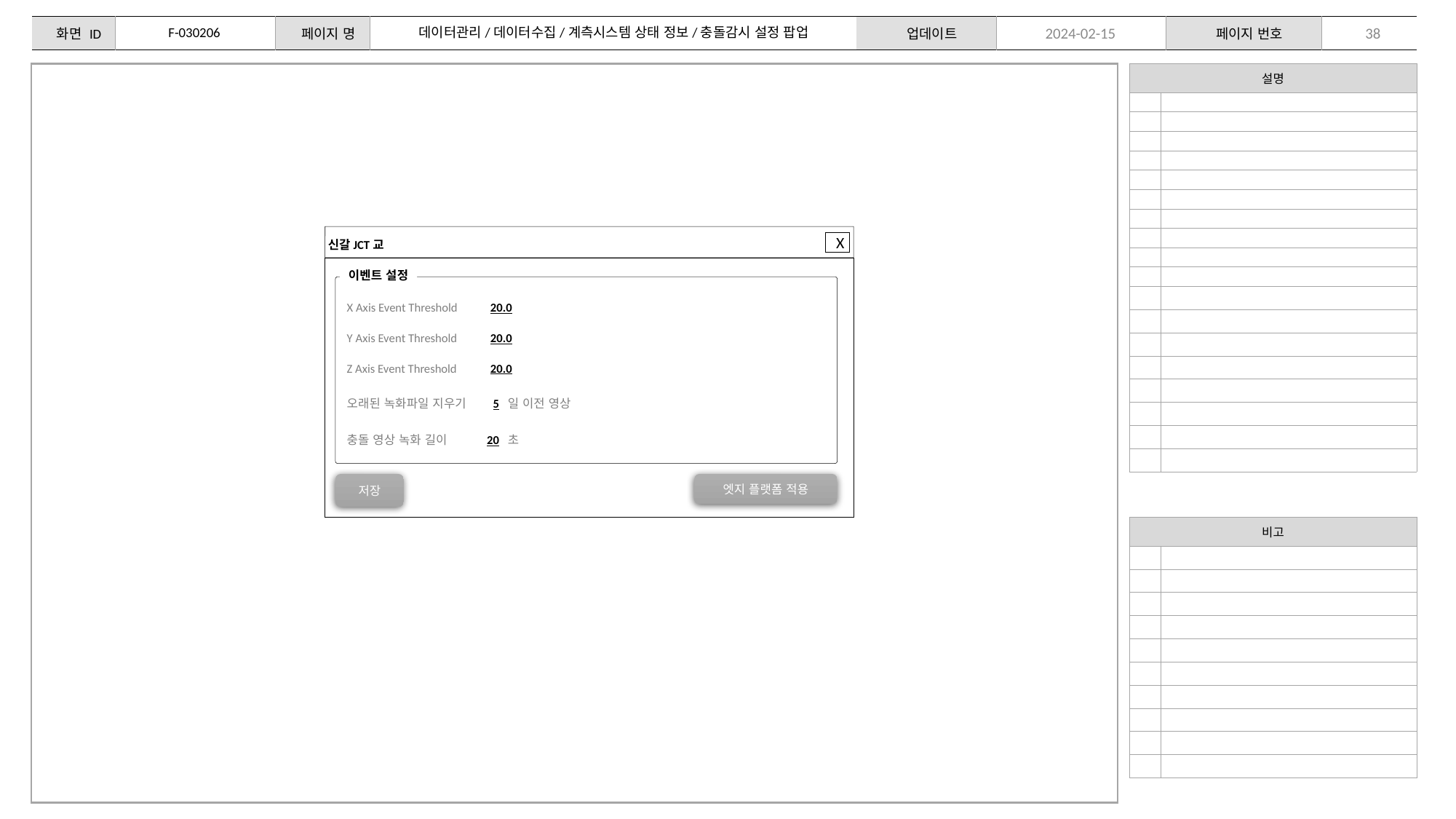

F-030206
데이터관리/데이터수집/계측시스템 상태 정보/충돌감시 설정 팝업
38
2024-02-15
| 설명 |  |
| --- | --- |
|  |  |
|  |  |
|  |  |
|  |  |
|  |  |
|  |  |
|  |  |
|  |  |
|  |  |
|  |  |
|  |  |
|  |  |
|  |  |
|  |  |
|  |  |
|  |  |
|  |  |
|  |  |

신갈JCT교
X

이벤트 설정

X Axis Event Threshold
20.0
Y Axis Event Threshold
20.0
Z Axis Event Threshold
20.0
오래된 녹화파일 지우기
5
일 이전 영상
충돌 영상 녹화 길이
20
초
저장
엣지 플랫폼 적용
| 비고 |  |
| --- | --- |
|  |  |
|  |  |
|  |  |
|  |  |
|  |  |
|  |  |
|  |  |
|  |  |
|  |  |
|  |  |